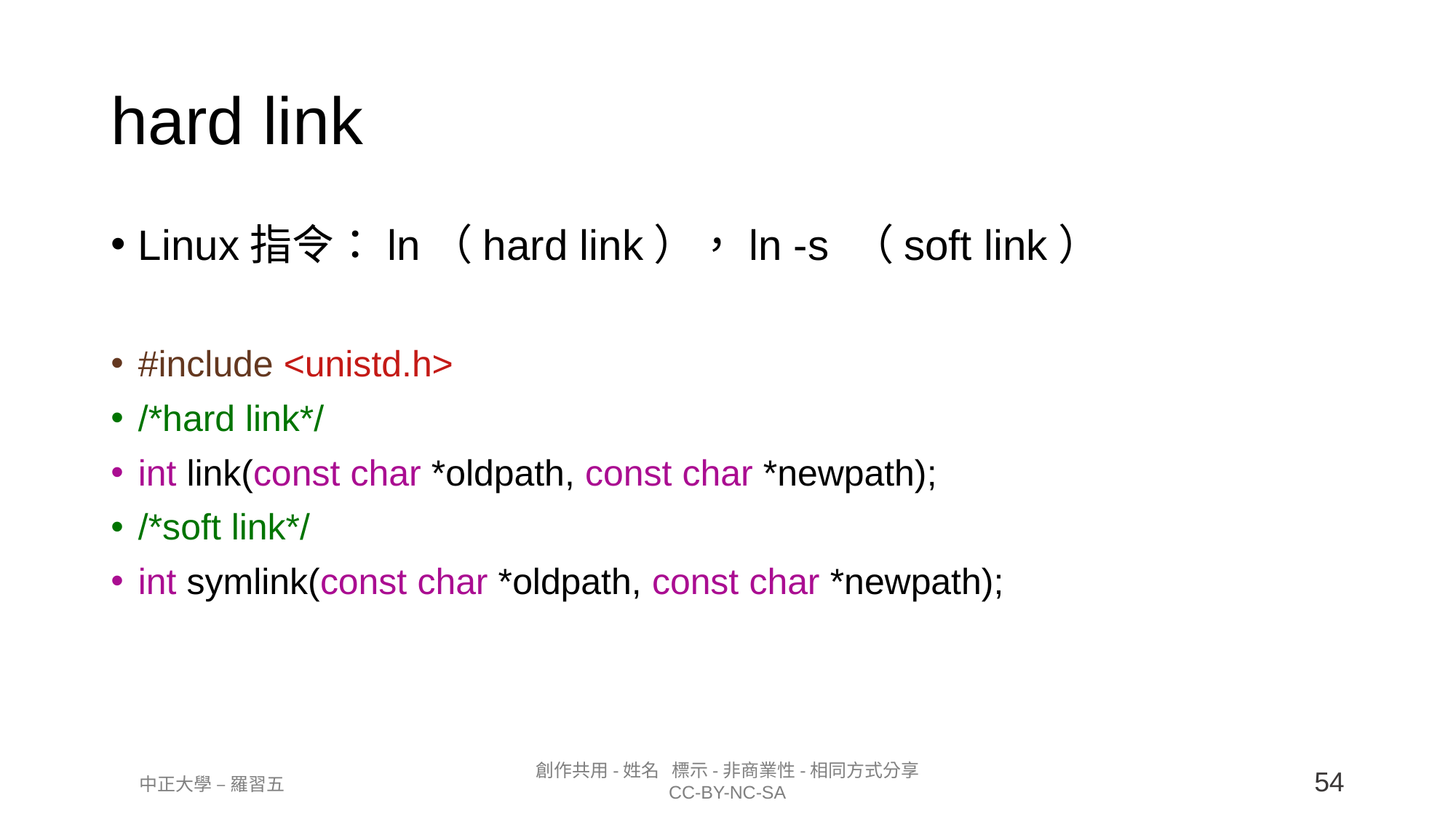

hard link
Linux指令：ln（hard link），ln -s （soft link）

#include <unistd.h>
/*hard link*/
int link(const char *oldpath, const char *newpath);
/*soft link*/
int symlink(const char *oldpath, const char *newpath);